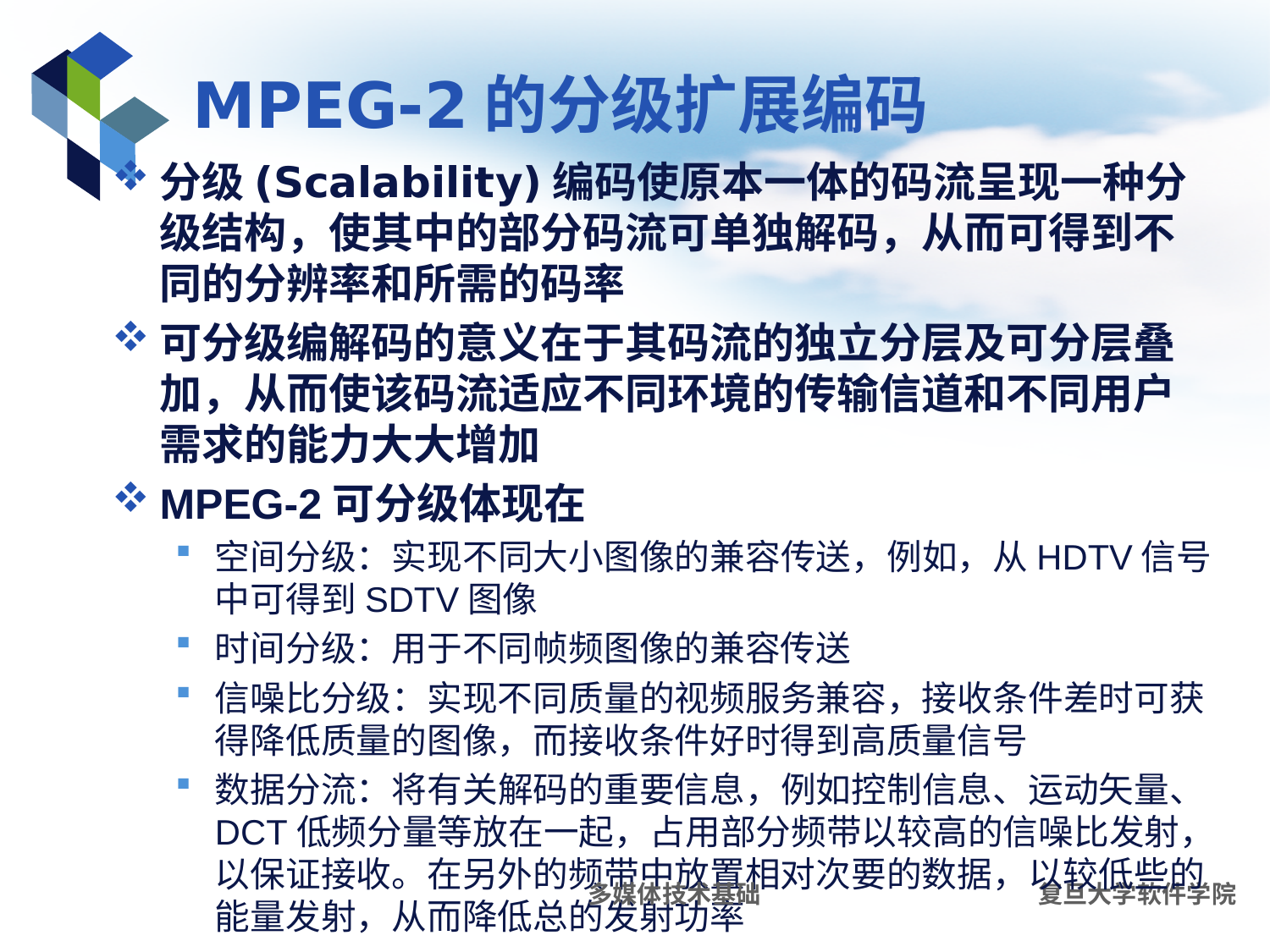

# MPEG-2的分级扩展编码
分级(Scalability)编码使原本一体的码流呈现一种分级结构，使其中的部分码流可单独解码，从而可得到不同的分辨率和所需的码率
可分级编解码的意义在于其码流的独立分层及可分层叠加，从而使该码流适应不同环境的传输信道和不同用户需求的能力大大增加
MPEG-2可分级体现在
空间分级：实现不同大小图像的兼容传送，例如，从HDTV信号中可得到SDTV图像
时间分级：用于不同帧频图像的兼容传送
信噪比分级：实现不同质量的视频服务兼容，接收条件差时可获得降低质量的图像，而接收条件好时得到高质量信号
数据分流：将有关解码的重要信息，例如控制信息、运动矢量、DCT低频分量等放在一起，占用部分频带以较高的信噪比发射，以保证接收。在另外的频带中放置相对次要的数据，以较低些的能量发射，从而降低总的发射功率
多媒体技术基础